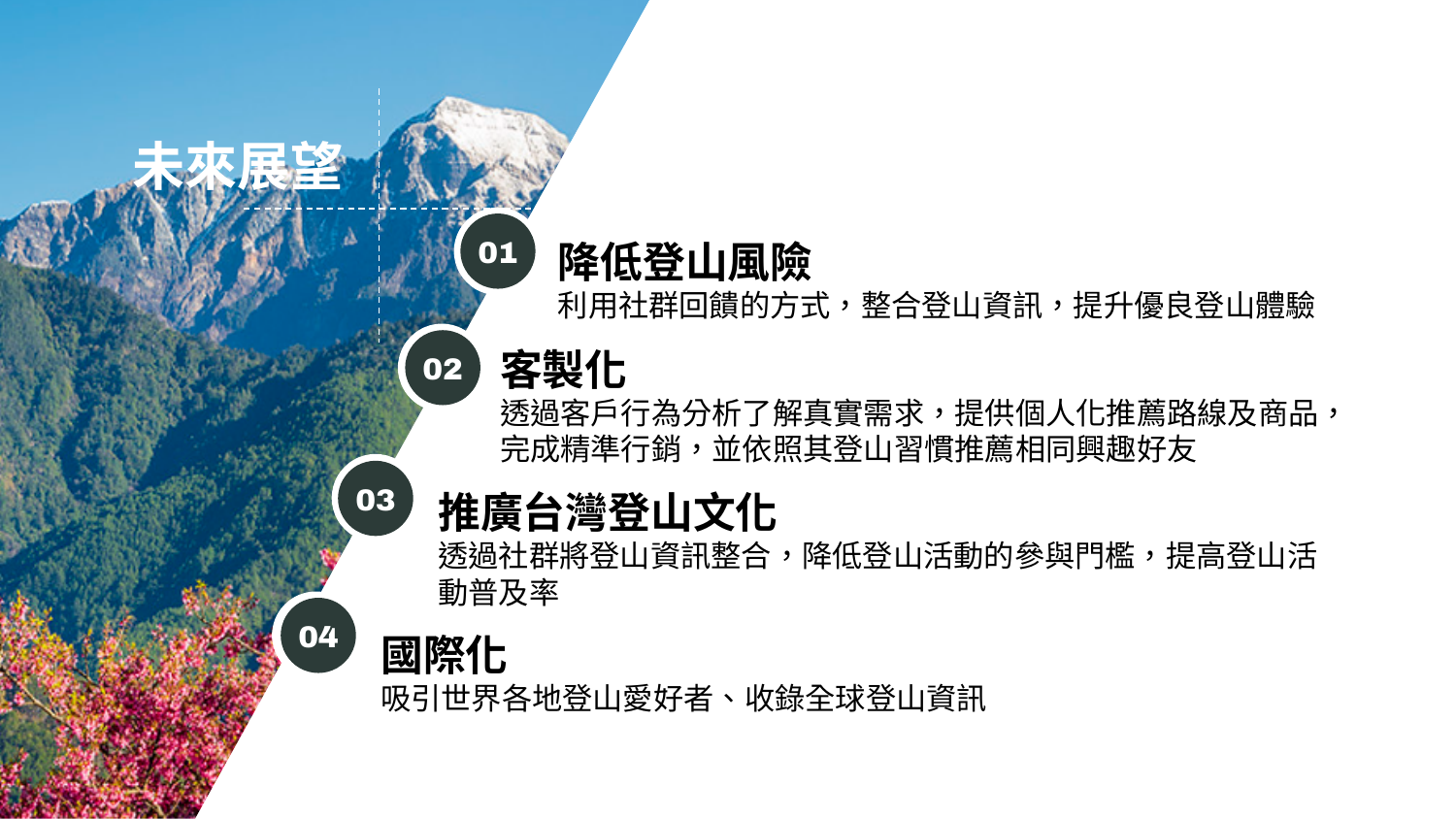

未來展望

01
降低登山風險
利用社群回饋的方式，整合登山資訊，提升優良登山體驗

02
客製化
透過客戶行為分析了解真實需求，提供個人化推薦路線及商品，完成精準行銷，並依照其登山習慣推薦相同興趣好友

03
推廣台灣登山文化
透過社群將登山資訊整合，降低登山活動的參與門檻，提高登山活動普及率

04
國際化
吸引世界各地登山愛好者、收錄全球登山資訊